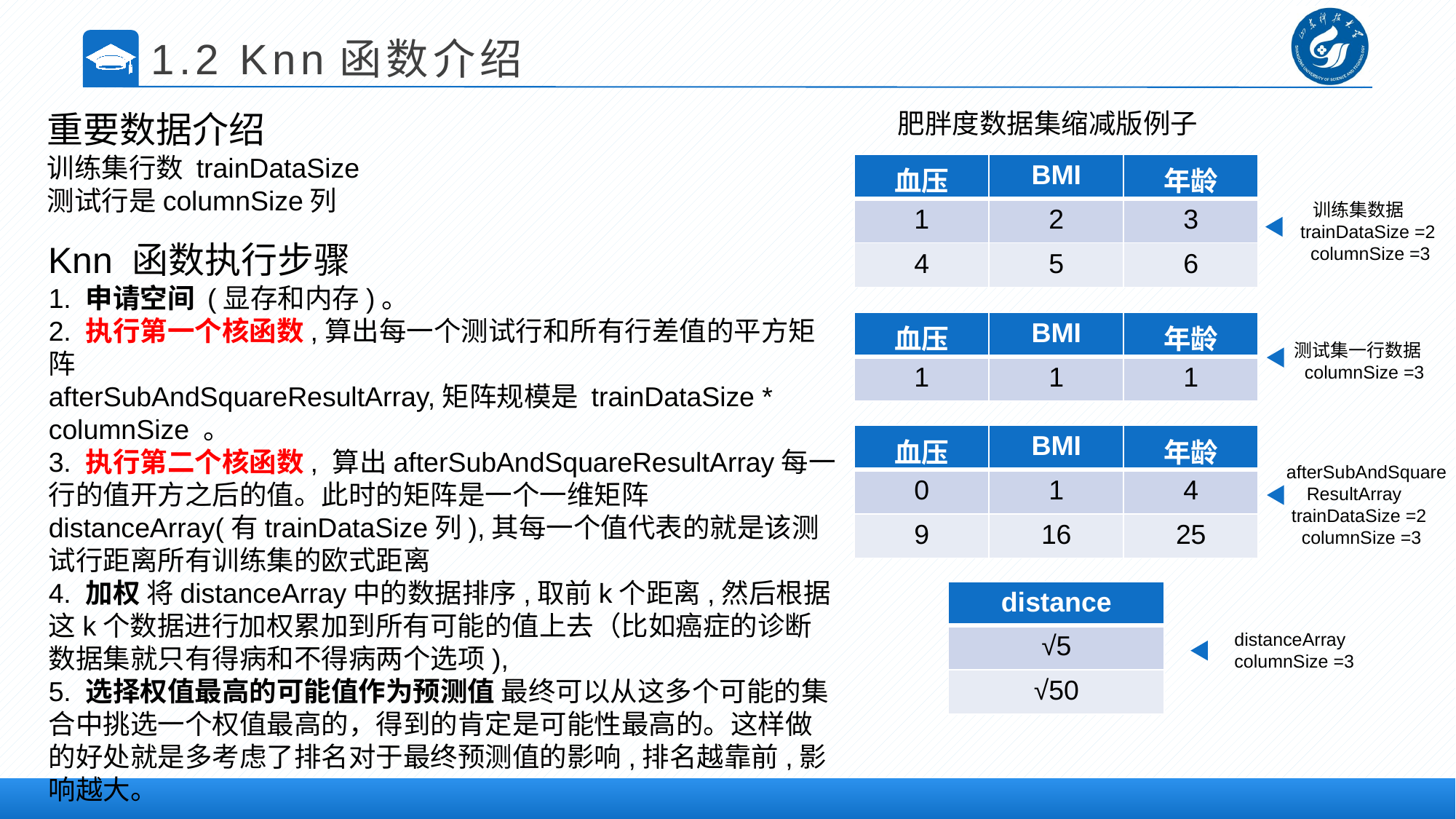

1.2 Knn函数介绍
肥胖度数据集缩减版例子
重要数据介绍
训练集行数 trainDataSize
测试行是columnSize列

| 血压 | BMI | 年龄 |
| --- | --- | --- |
| 1 | 2 | 3 |
| 4 | 5 | 6 |
  训练集数据
trainDataSize =2
  columnSize =3

Knn 函数执行步骤
1. 申请空间 (显存和内存)。
2. 执行第一个核函数,算出每一个测试行和所有行差值的平方矩阵
afterSubAndSquareResultArray,矩阵规模是 trainDataSize * columnSize 。
3. 执行第二个核函数, 算出afterSubAndSquareResultArray每一行的值开方之后的值。此时的矩阵是一个一维矩阵distanceArray(有trainDataSize列),其每一个值代表的就是该测试行距离所有训练集的欧式距离
4. 加权 将distanceArray中的数据排序,取前k个距离,然后根据这k个数据进行加权累加到所有可能的值上去（比如癌症的诊断数据集就只有得病和不得病两个选项),
5. 选择权值最高的可能值作为预测值 最终可以从这多个可能的集合中挑选一个权值最高的，得到的肯定是可能性最高的。这样做的好处就是多考虑了排名对于最终预测值的影响,排名越靠前,影响越大。

| 血压 | BMI | 年龄 |
| --- | --- | --- |
| 1 | 1 | 1 |
测试集一行数据
  columnSize =3

| 血压 | BMI | 年龄 |
| --- | --- | --- |
| 0 | 1 | 4 |
| 9 | 16 | 25 |
  afterSubAndSquare
      ResultArray
   trainDataSize =2
     columnSize =3

| distance |
| --- |
| √5 |
| √50 |
      distanceArray
      columnSize =3